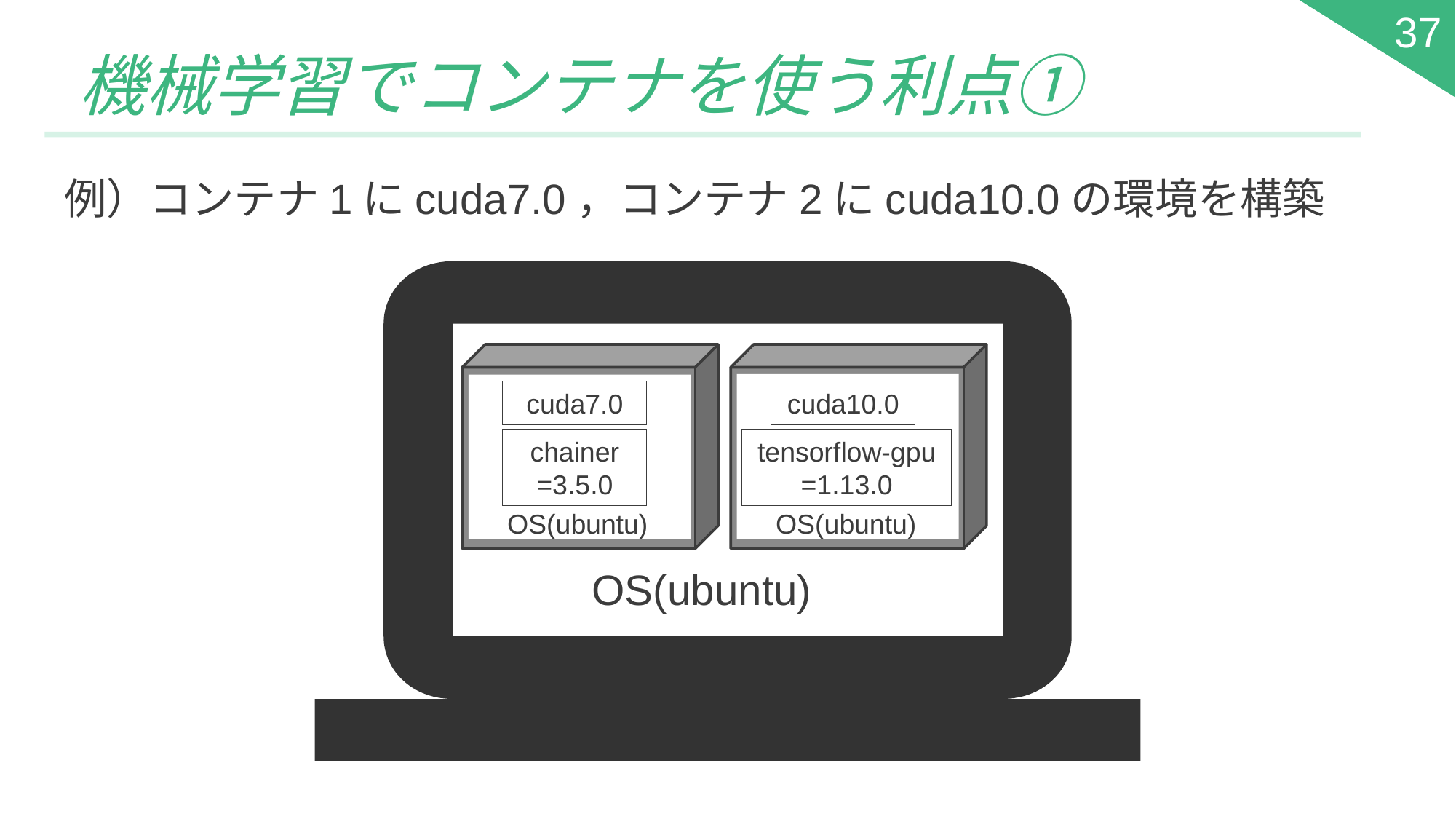

37
# 機械学習でコンテナを使う利点①
例）コンテナ1にcuda7.0，コンテナ2にcuda10.0の環境を構築

cuda7.0
cuda10.0
chainer
=3.5.0
tensorflow-gpu
=1.13.0
OS(ubuntu)
OS(ubuntu)
OS(ubuntu)